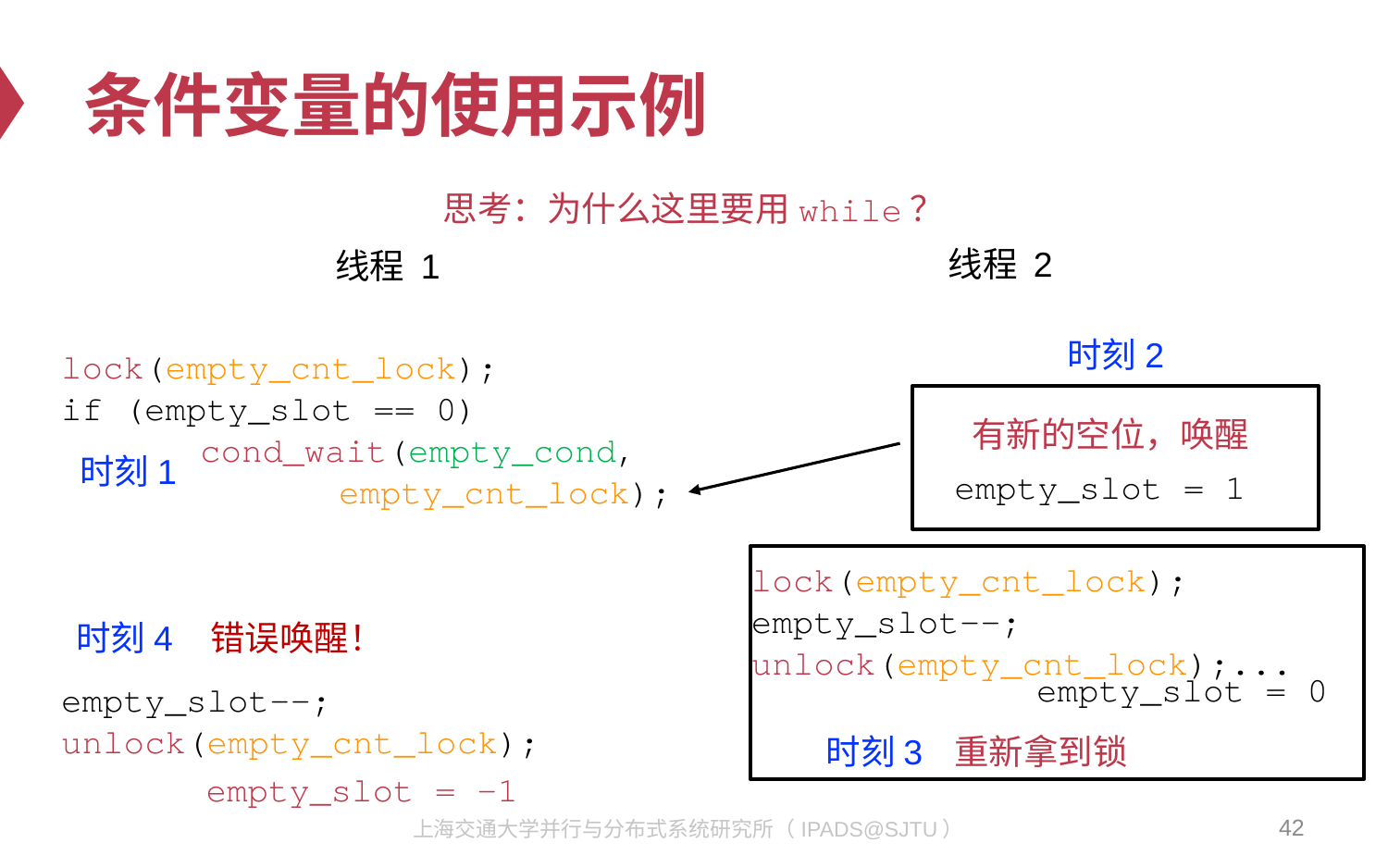

# 条件变量的使用示例
思考：为什么这里要用while？
线程 2
线程 1
时刻2
lock(empty_cnt_lock);
if (empty_slot == 0)
	cond_wait(empty_cond,
		empty_cnt_lock);

empty_slot--;
unlock(empty_cnt_lock);

有新的空位，唤醒
时刻1
empty_slot = 1

lock(empty_cnt_lock);
empty_slot--;
unlock(empty_cnt_lock);...
时刻4   错误唤醒！
empty_slot = 0
时刻3
重新拿到锁
empty_slot = -1
42
上海交通大学并行与分布式系统研究所（IPADS@SJTU）